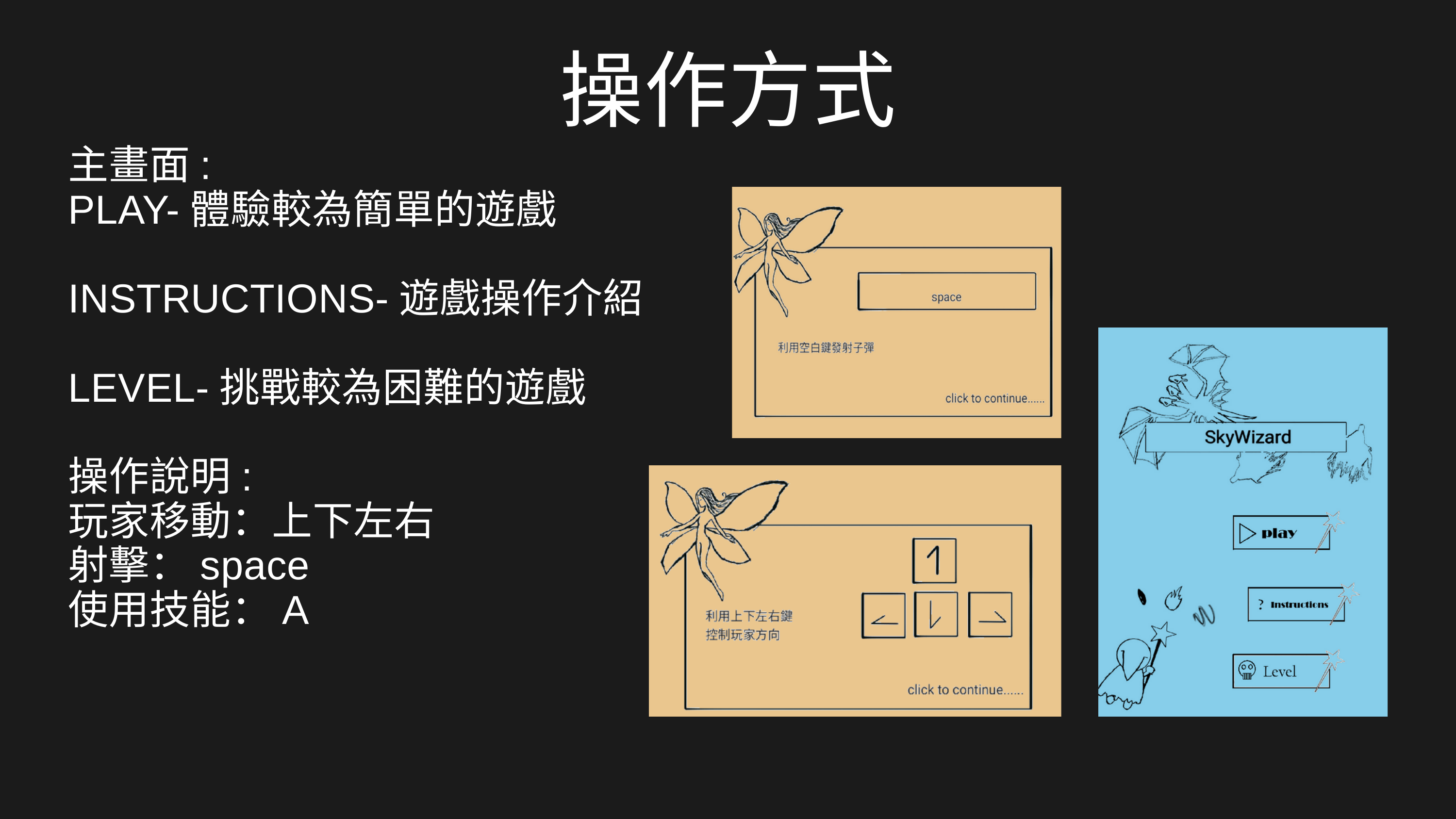

操作方式
主畫面:
PLAY-體驗較為簡單的遊戲

INSTRUCTIONS-遊戲操作介紹

LEVEL-挑戰較為困難的遊戲

操作說明:
玩家移動：上下左右
射擊：space
使用技能：A